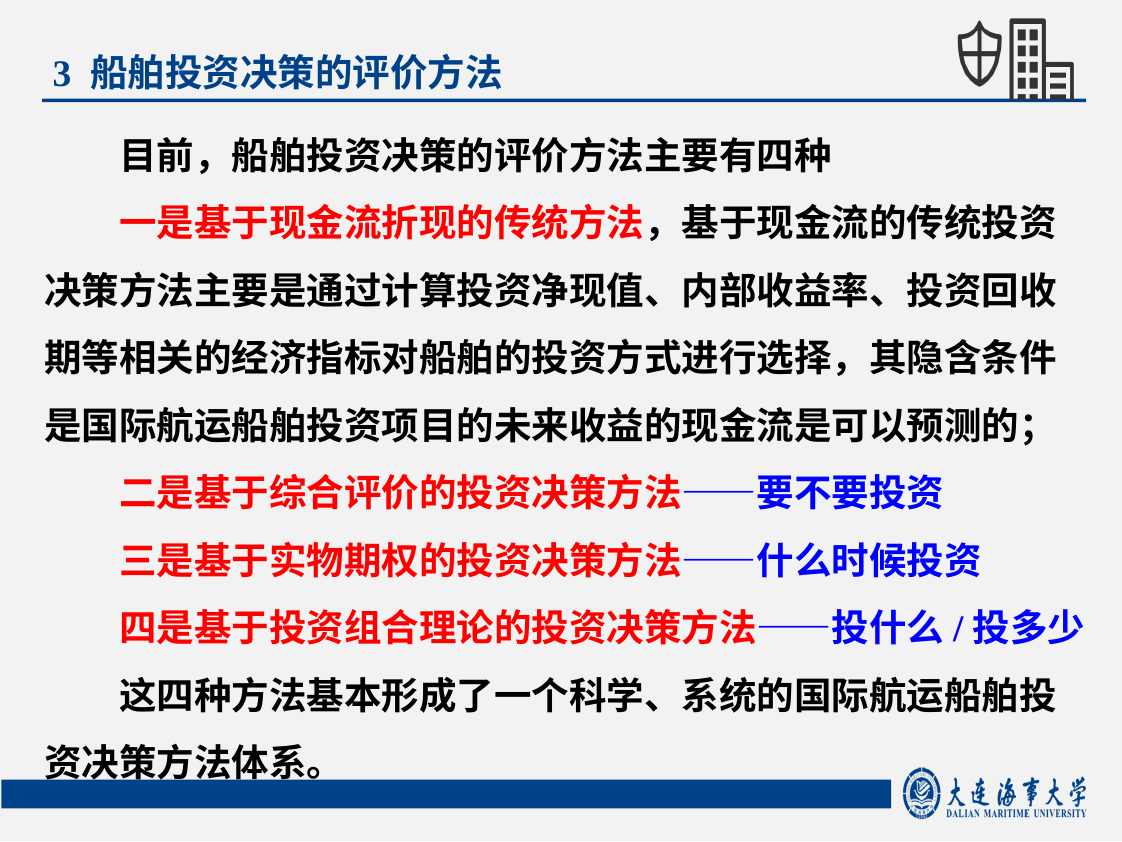

3 船舶投资决策的评价方法
目前，船舶投资决策的评价方法主要有四种
一是基于现金流折现的传统方法，基于现金流的传统投资决策方法主要是通过计算投资净现值、内部收益率、投资回收期等相关的经济指标对船舶的投资方式进行选择，其隐含条件是国际航运船舶投资项目的未来收益的现金流是可以预测的；
二是基于综合评价的投资决策方法——要不要投资
三是基于实物期权的投资决策方法——什么时候投资
四是基于投资组合理论的投资决策方法——投什么/投多少
这四种方法基本形成了一个科学、系统的国际航运船舶投资决策方法体系。